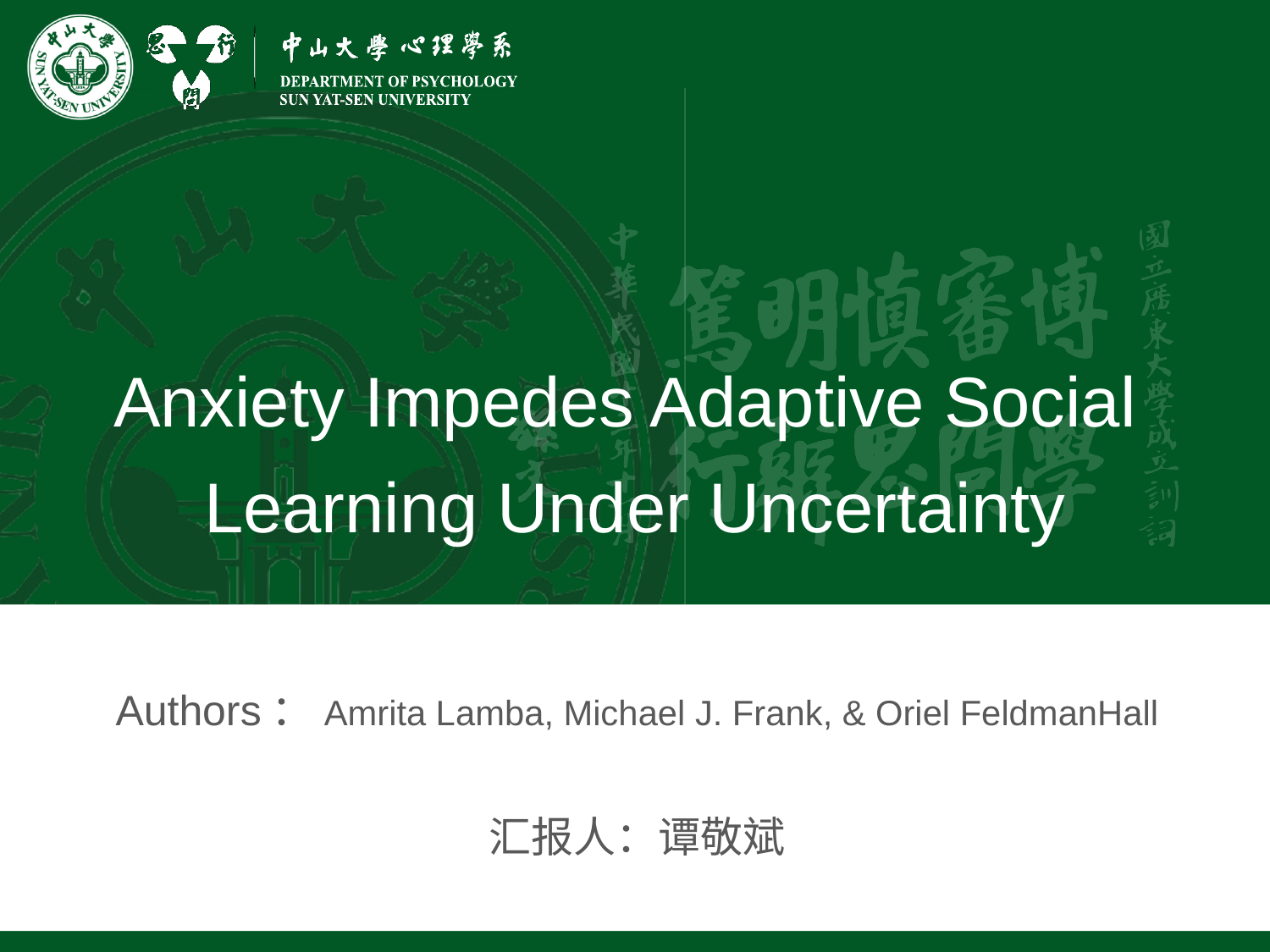

# Anxiety Impedes Adaptive Social Learning Under Uncertainty
Authors：Amrita Lamba, Michael J. Frank, & Oriel FeldmanHall

汇报人：谭敬斌